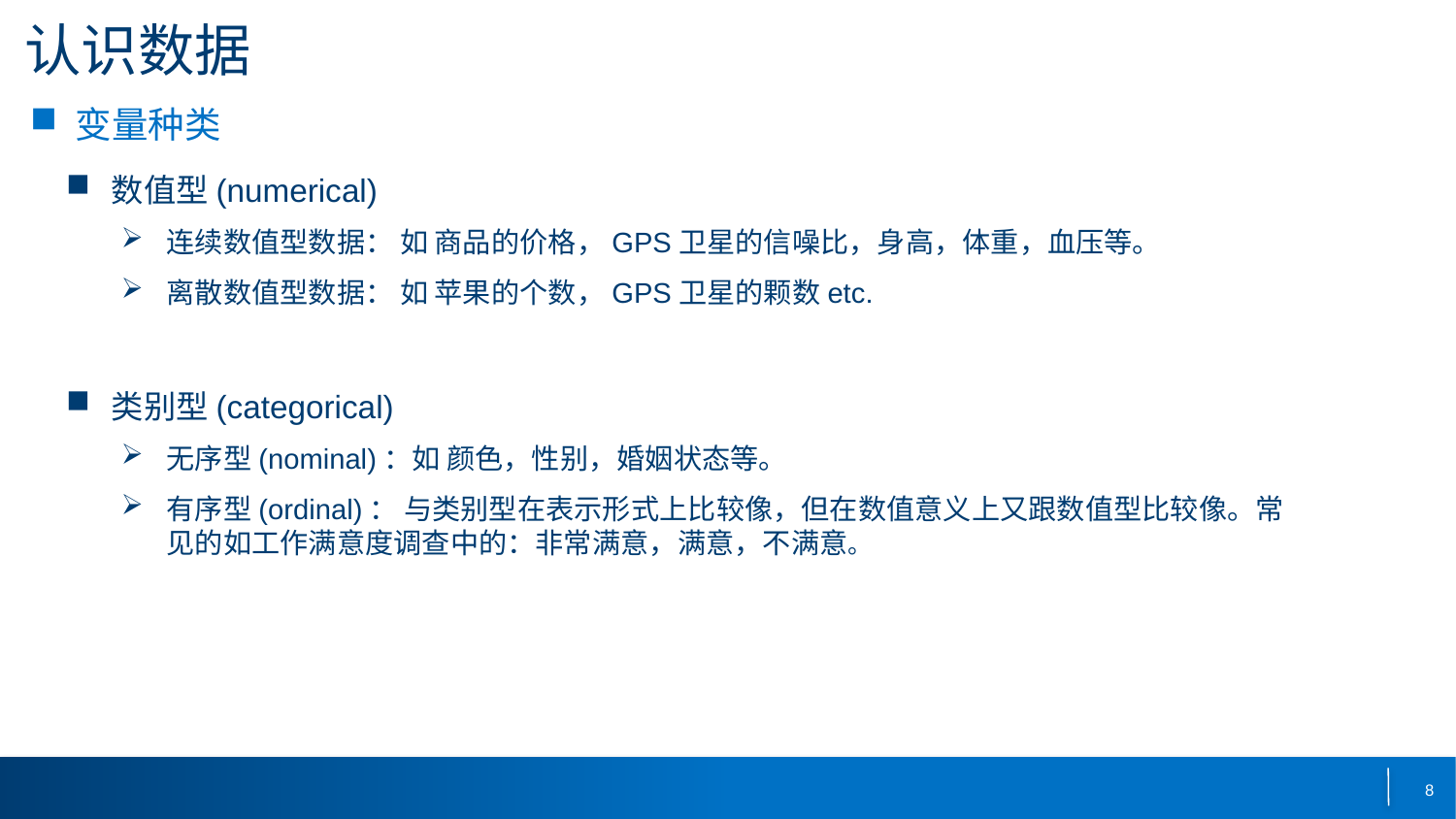

# 认识数据
变量种类
数值型(numerical)
连续数值型数据： 如 商品的价格，GPS卫星的信噪比，身高，体重，血压等。
离散数值型数据： 如 苹果的个数，GPS卫星的颗数etc.

类别型(categorical)
无序型(nominal)：如 颜色，性别，婚姻状态等。
有序型(ordinal)： 与类别型在表示形式上比较像，但在数值意义上又跟数值型比较像。常见的如工作满意度调查中的：非常满意，满意，不满意。
8